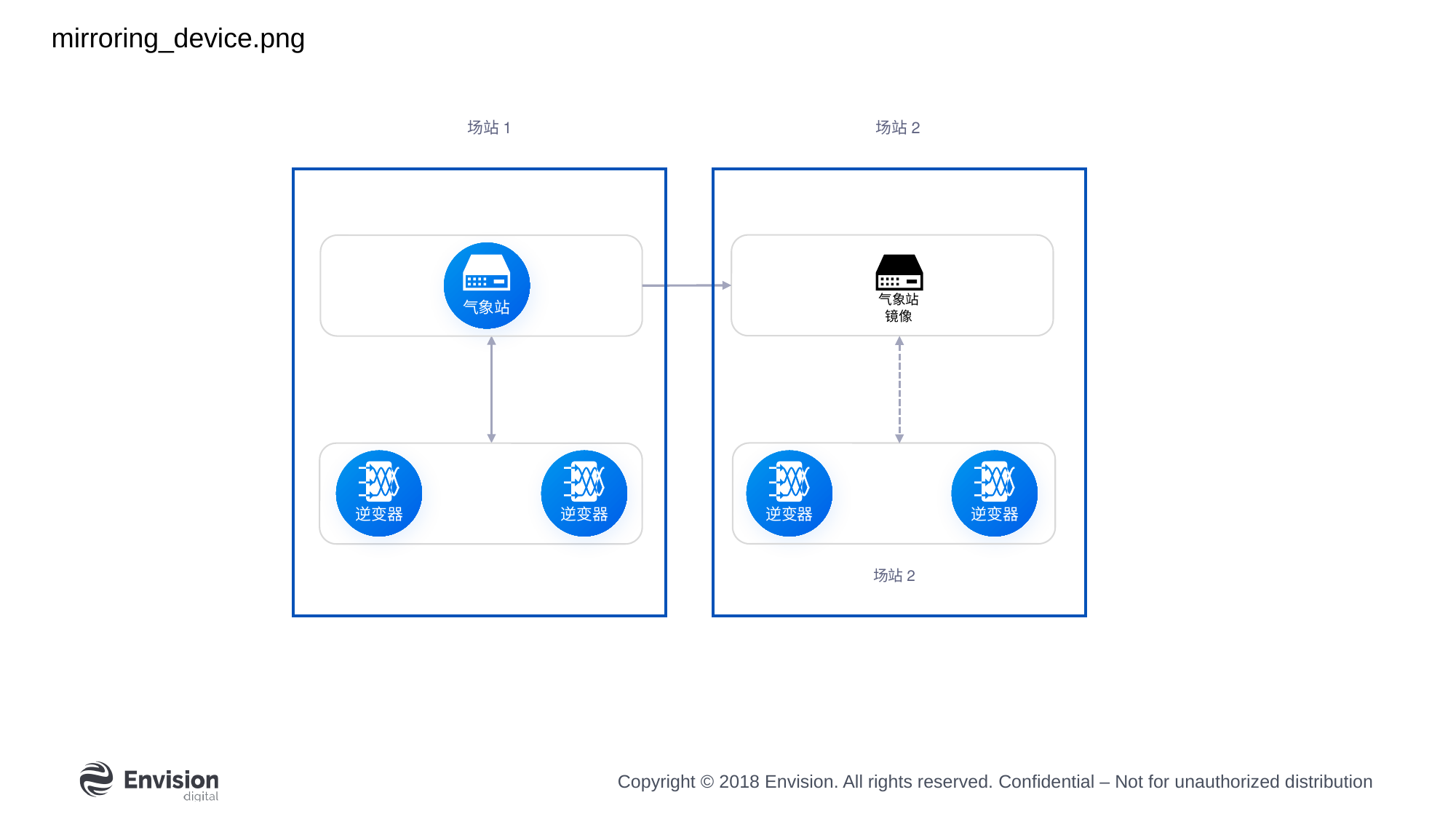

mirroring_device.png
场站1
场站2

气象站
镜像
气象站

逆变器

逆变器

逆变器

逆变器

场站2